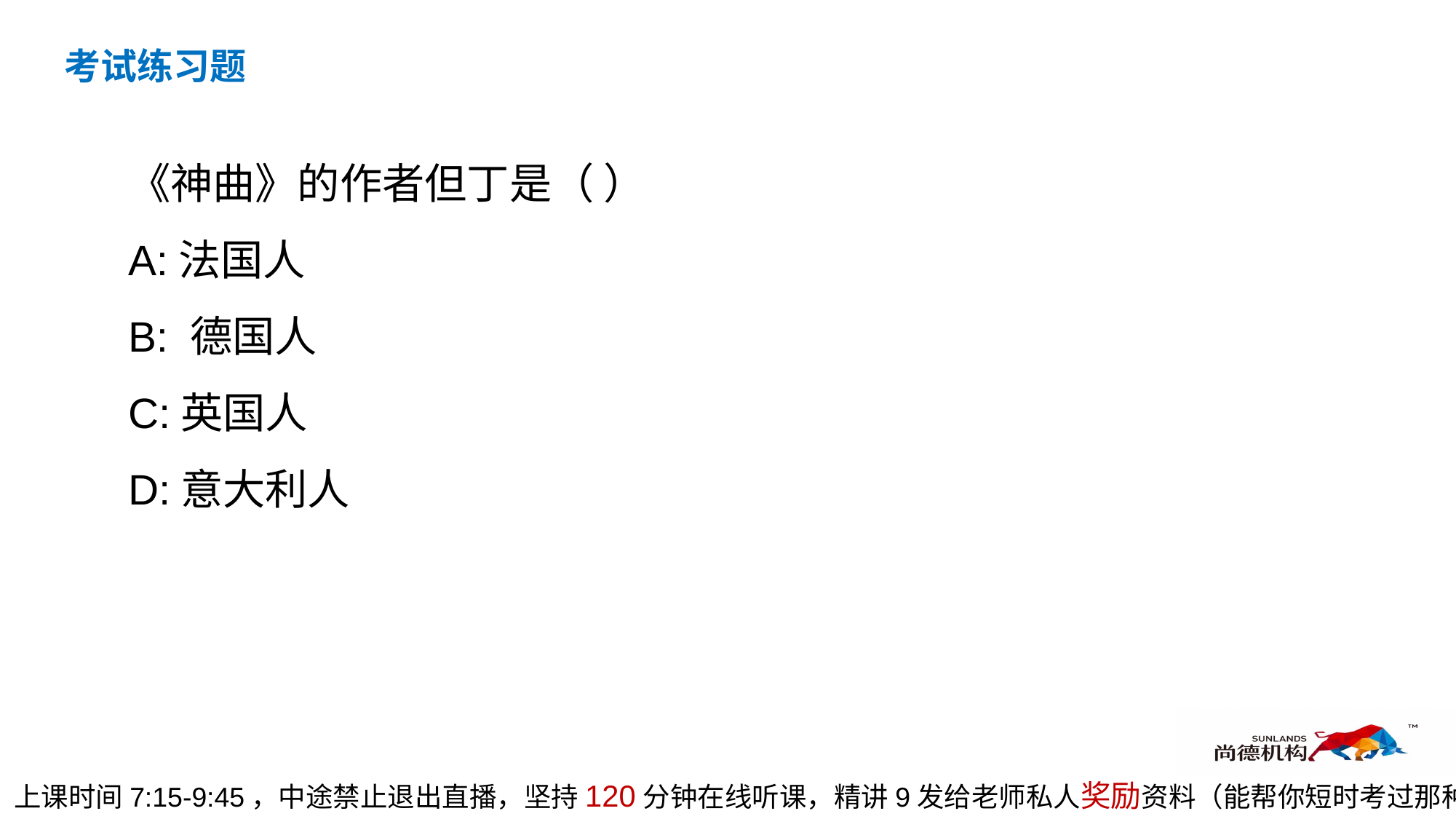

考试练习题
《神曲》的作者但丁是（ ）
A:法国人
B: 德国人
C:英国人
D:意大利人